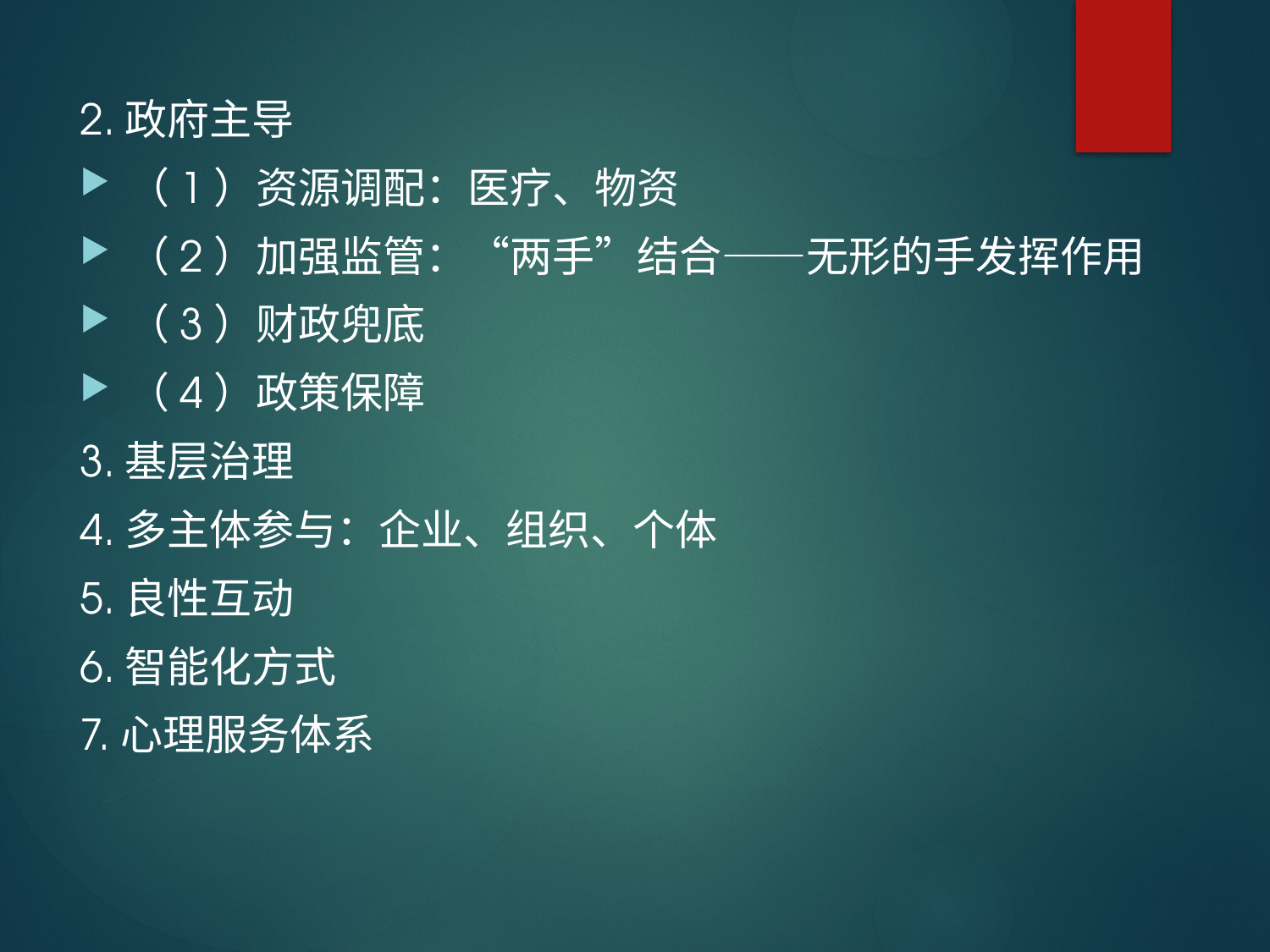

2.政府主导
（1）资源调配：医疗、物资
（2）加强监管：“两手”结合——无形的手发挥作用
（3）财政兜底
（4）政策保障
3.基层治理
4.多主体参与：企业、组织、个体
5.良性互动
6.智能化方式
7.心理服务体系